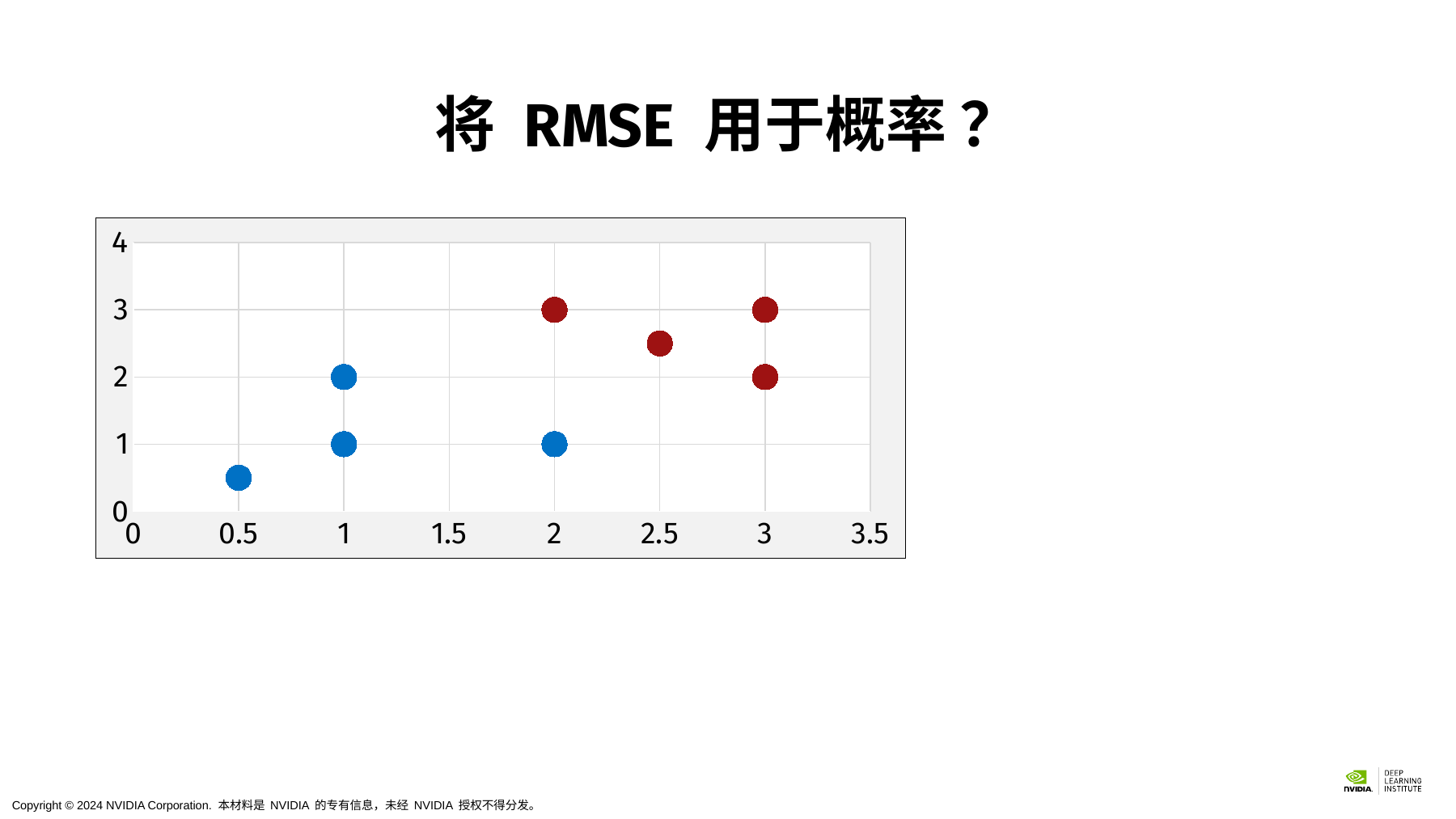

# 将 RMSE 用于概率 ？

### Chart

| Category | Y-Red | Y-Blue |
|---|---|---|